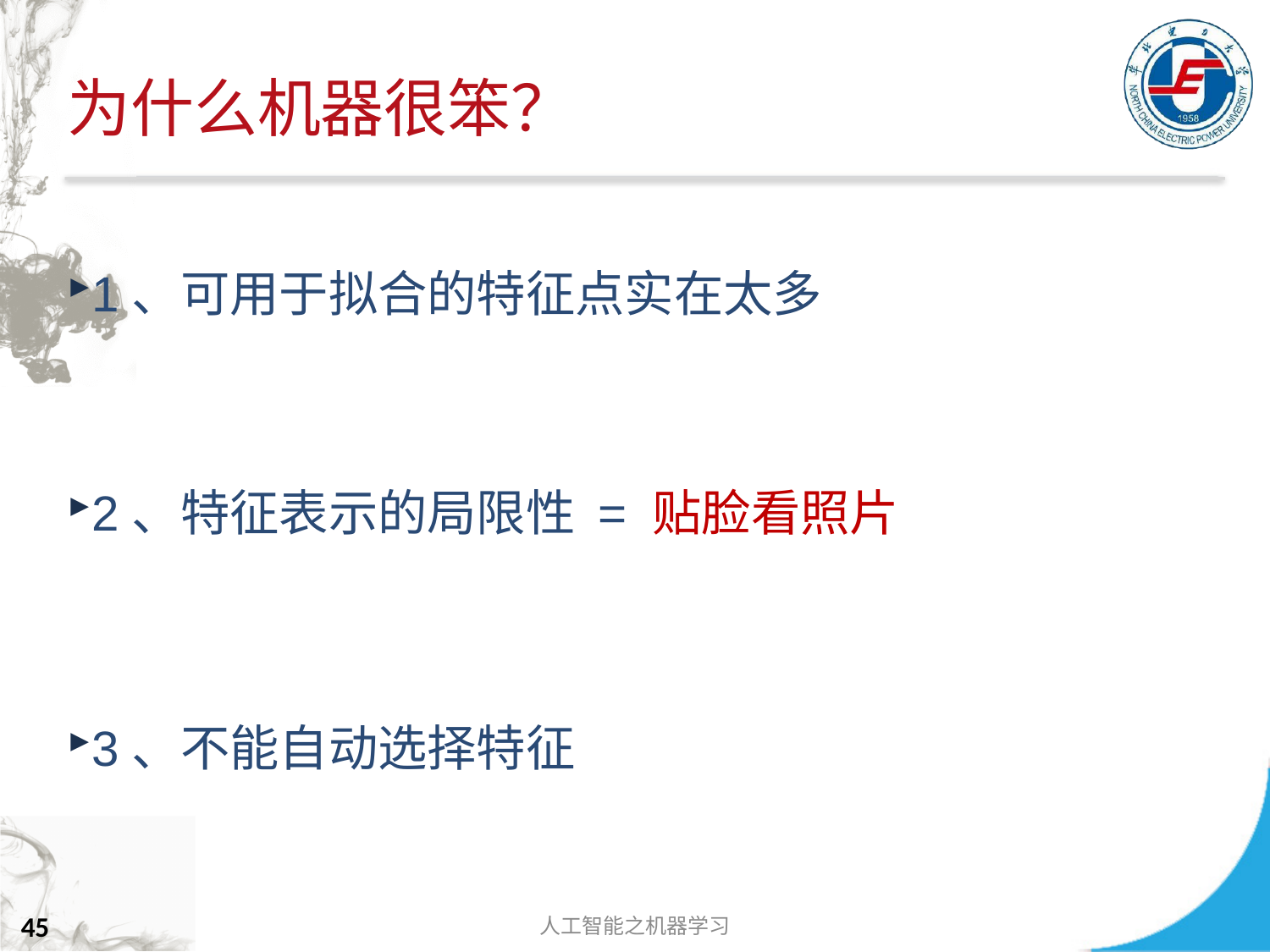

# 为什么机器很笨？
1、可用于拟合的特征点实在太多

2、特征表示的局限性 = 贴脸看照片

3、不能自动选择特征

人工智能之机器学习
45